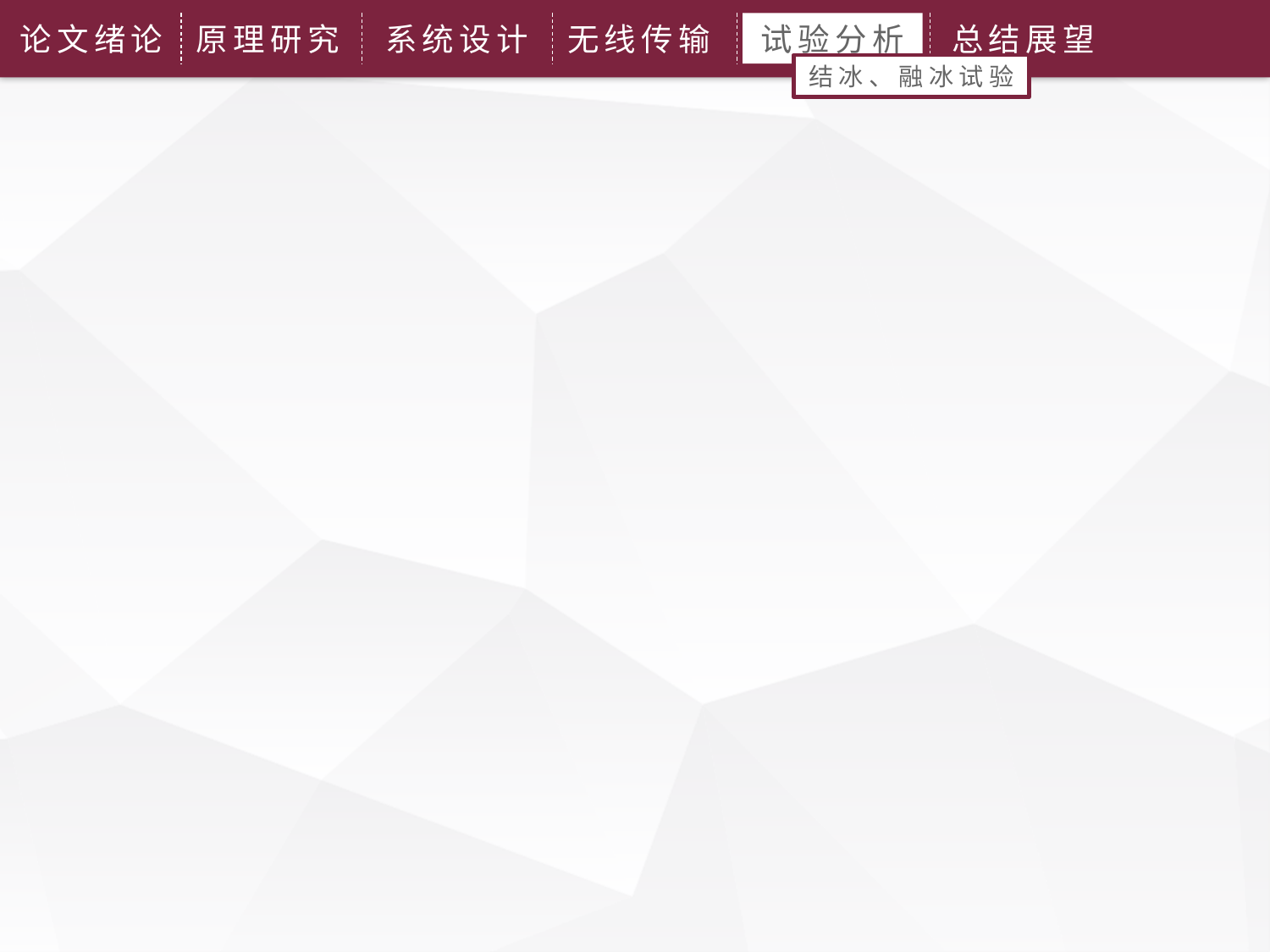

论文绪论
原理研究
系统设计
无线传输
试验分析
总结展望
结冰、融冰试验